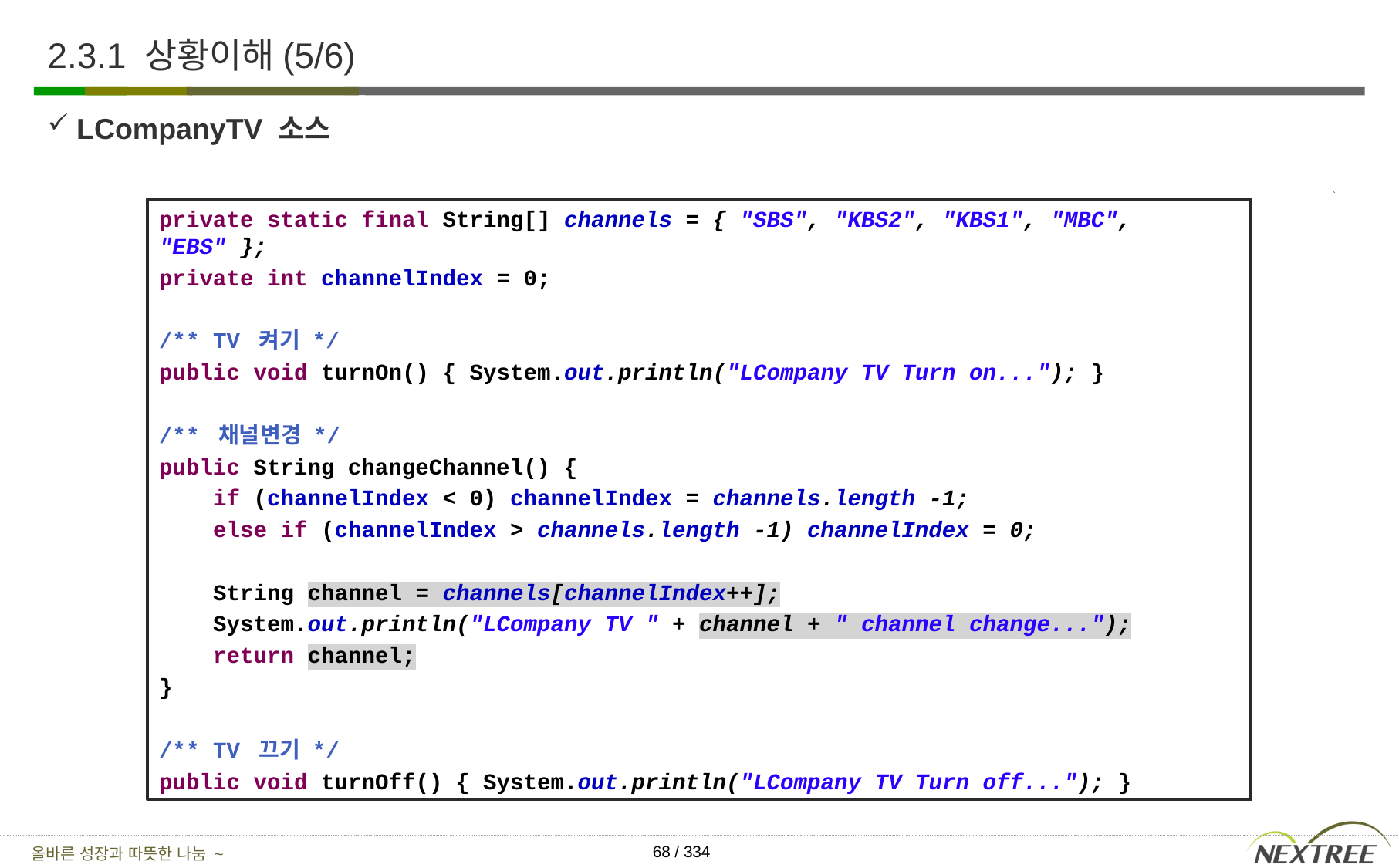

# 2.3.1 상황이해(5/6)
LCompanyTV 소스
private static final String[] channels = { "SBS", "KBS2", "KBS1", "MBC", "EBS" };
private int channelIndex = 0;

/** TV 켜기 */
public void turnOn() { System.out.println("LCompany TV Turn on..."); }

/** 채널변경 */
public String changeChannel() {
    if (channelIndex < 0) channelIndex = channels.length -1;
    else if (channelIndex > channels.length -1) channelIndex = 0;

    String channel = channels[channelIndex++];
    System.out.println("LCompany TV " + channel + " channel change...");
    return channel;
}

/** TV 끄기 */
public void turnOff() { System.out.println("LCompany TV Turn off..."); }